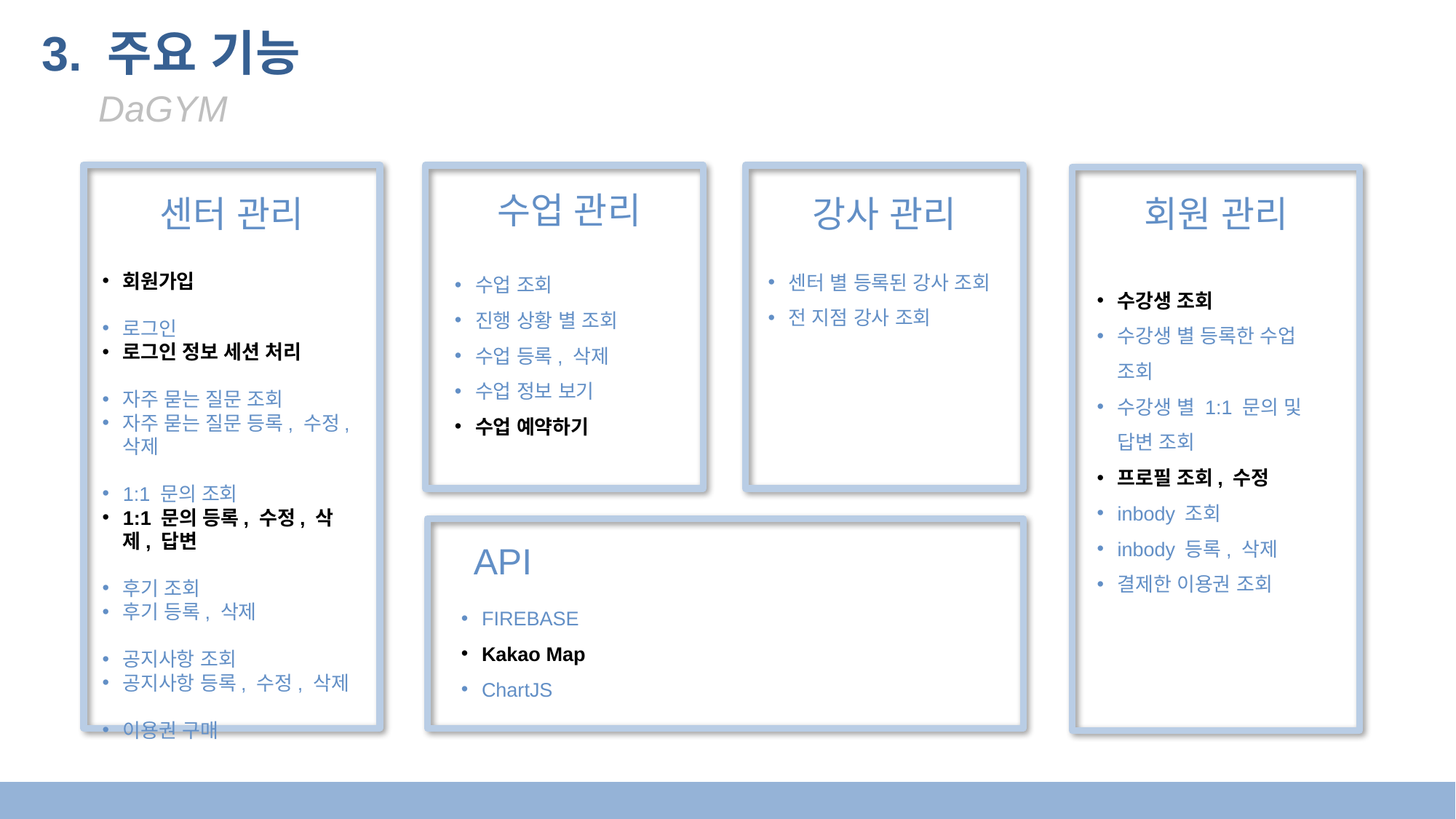

3. 주요 기능
DaGYM

센터 관리
회원가입

로그인
로그인 정보 세션 처리

자주 묻는 질문 조회
자주 묻는 질문 등록, 수정, 삭제

1:1 문의 조회
1:1 문의 등록, 수정, 삭제, 답변

후기 조회
후기 등록, 삭제

공지사항 조회
공지사항 등록, 수정, 삭제

이용권 구매

수업 관리
수업 조회
진행 상황 별 조회
수업 등록, 삭제
수업 정보 보기
수업 예약하기

강사 관리
센터 별 등록된 강사 조회
전 지점 강사 조회

회원 관리
수강생 조회
수강생 별 등록한 수업 조회
수강생 별 1:1 문의 및 답변 조회
프로필 조회, 수정
inbody 조회
inbody 등록, 삭제
결제한 이용권 조회

API
FIREBASE
Kakao Map
ChartJS